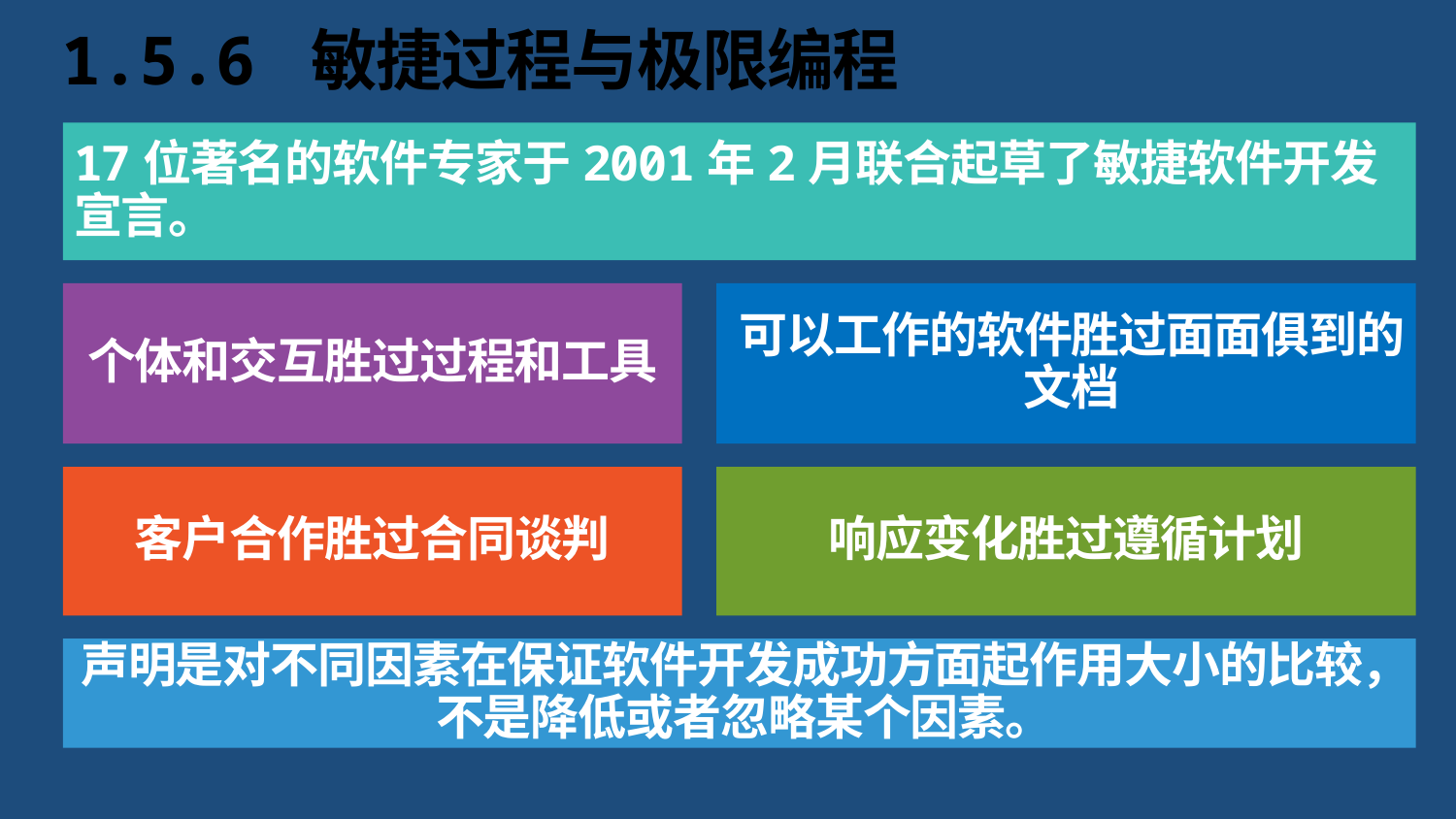

# 1.5.6 敏捷过程与极限编程
17位著名的软件专家于2001年2月联合起草了敏捷软件开发宣言。
个体和交互胜过过程和工具
可以工作的软件胜过面面俱到的文档
客户合作胜过合同谈判
响应变化胜过遵循计划
声明是对不同因素在保证软件开发成功方面起作用大小的比较，不是降低或者忽略某个因素。